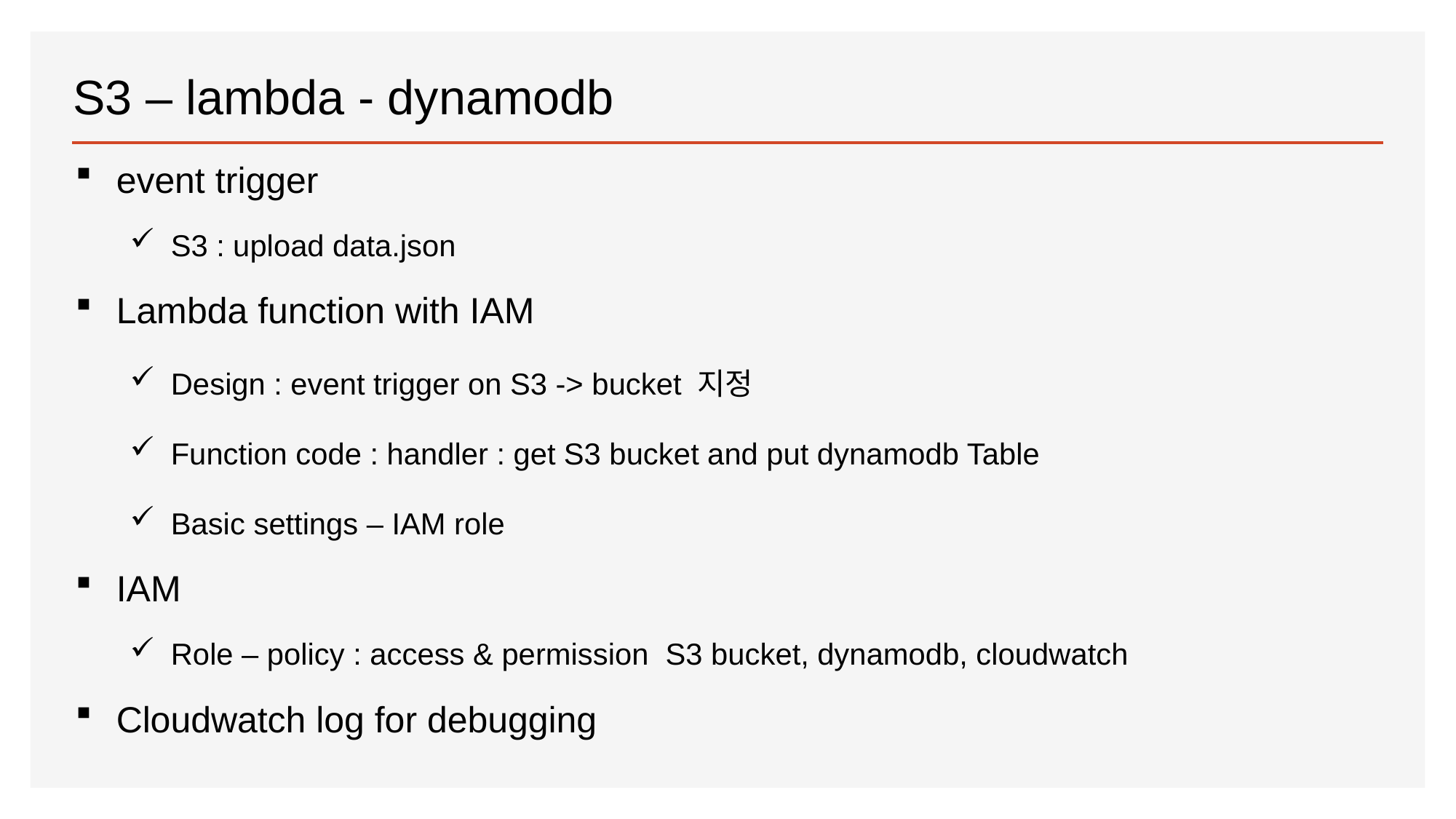

# S3 – lambda - dynamodb
event trigger
S3 : upload data.json
Lambda function with IAM
Design : event trigger on S3 -> bucket 지정
Function code : handler : get S3 bucket and put dynamodb Table
Basic settings – IAM role
IAM
Role – policy : access & permission  S3 bucket, dynamodb, cloudwatch
Cloudwatch log for debugging